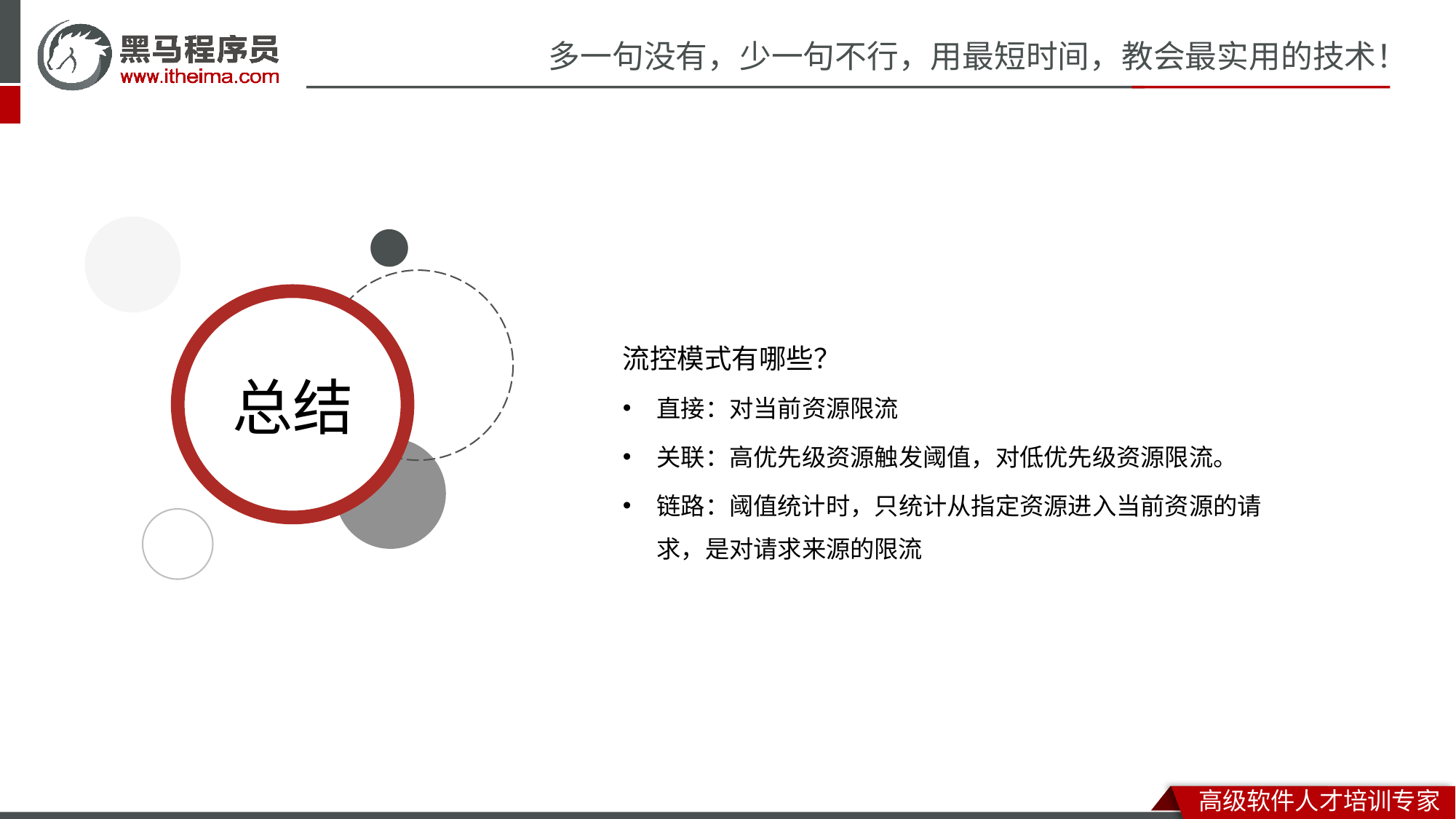

流控模式有哪些？
直接：对当前资源限流
关联：高优先级资源触发阈值，对低优先级资源限流。
链路：阈值统计时，只统计从指定资源进入当前资源的请求，是对请求来源的限流